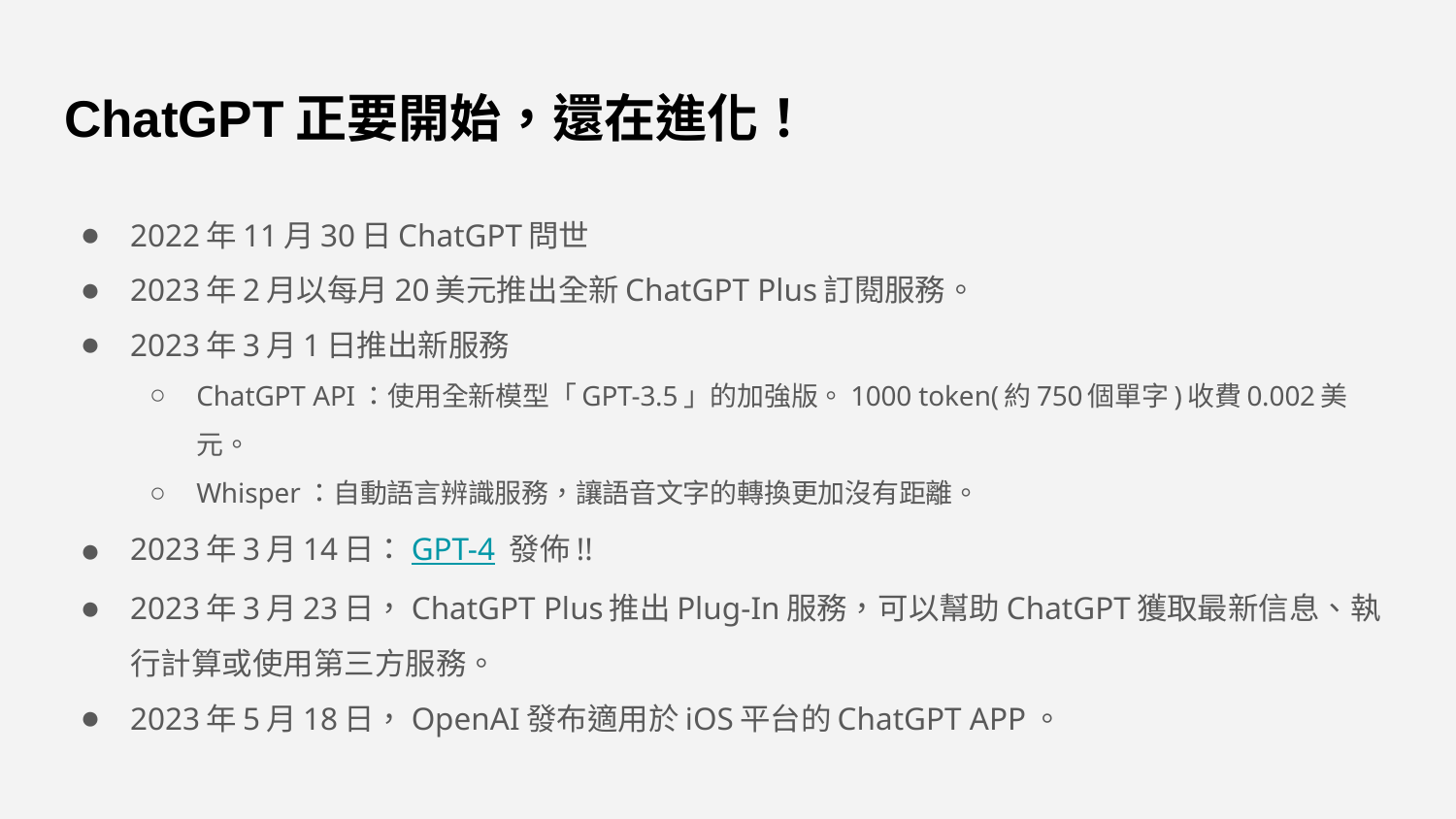

# ChatGPT正要開始，還在進化！
2022年11月30日ChatGPT問世
2023年2月以每月20美元推出全新ChatGPT Plus訂閱服務。
2023年3月1日推出新服務
ChatGPT API：使用全新模型「GPT-3.5」的加強版。1000 token(約750個單字)收費0.002美元。
Whisper：自動語言辨識服務，讓語音文字的轉換更加沒有距離。
2023年3月14日：GPT-4 發佈!!
2023年3月23日，ChatGPT Plus推出Plug-In服務，可以幫助ChatGPT獲取最新信息、執行計算或使用第三方服務。
2023年5月18日，OpenAI發布適用於iOS平台的ChatGPT APP。